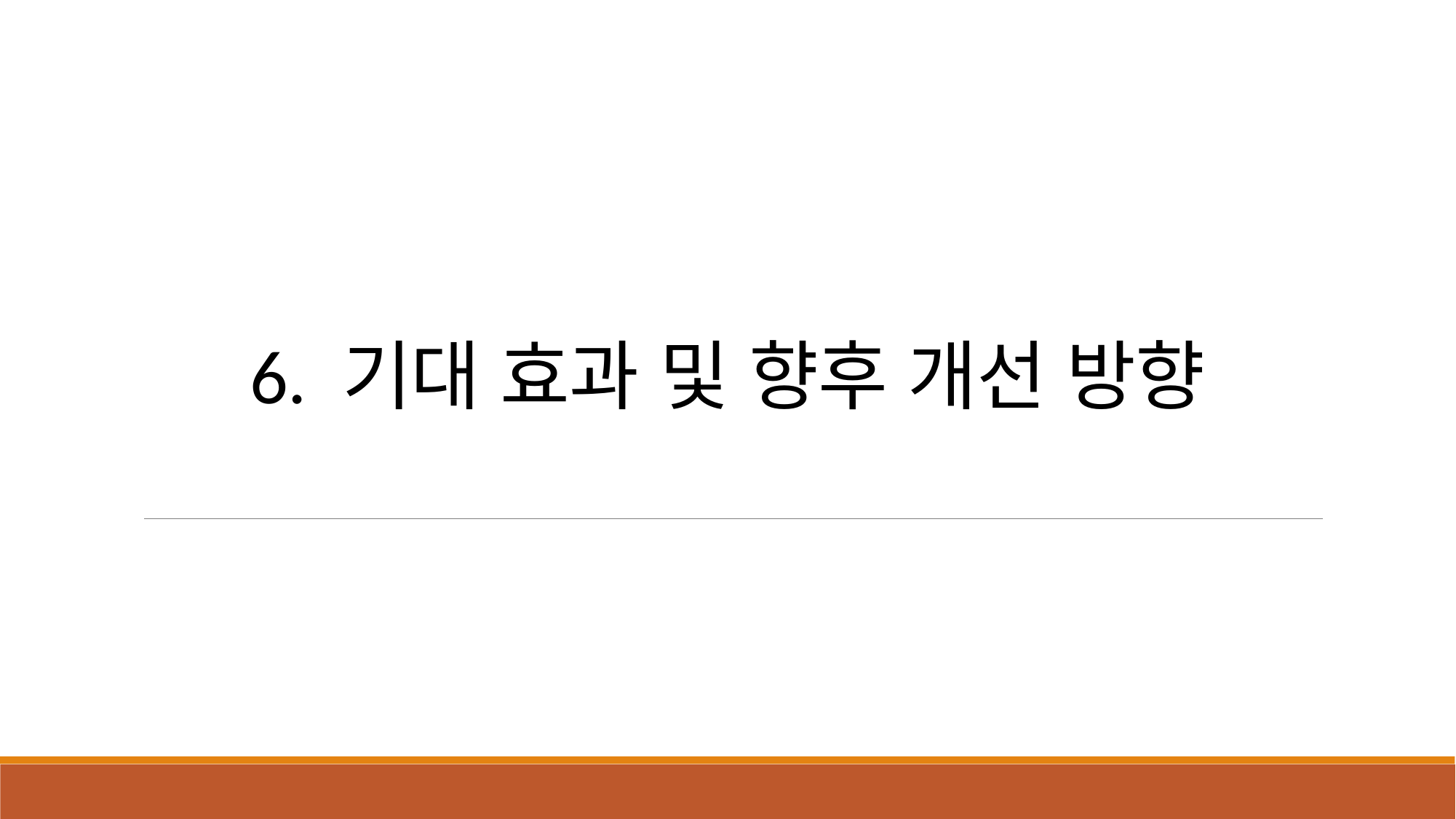

# 6. 기대 효과 및 향후 개선 방향